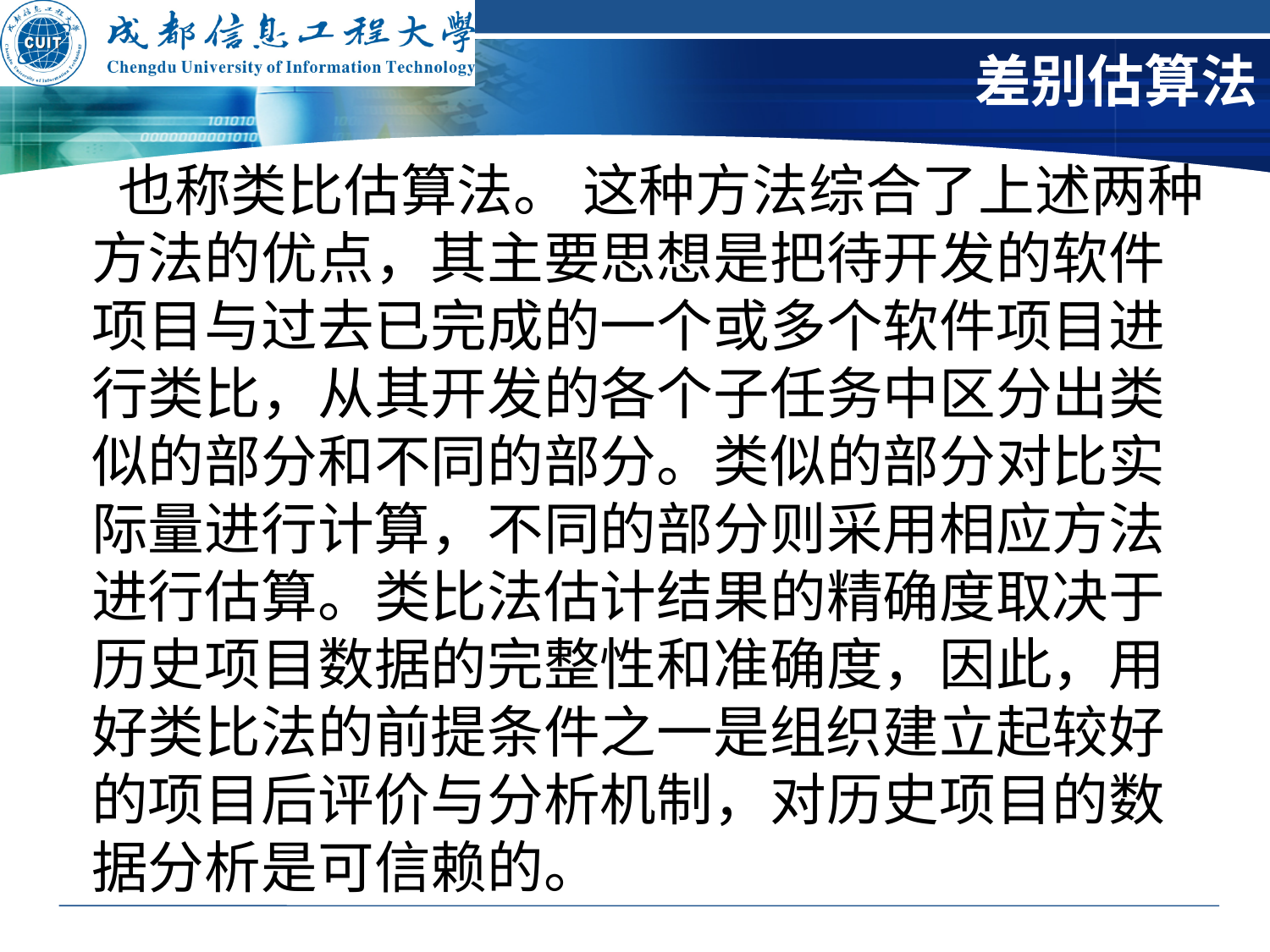

# 差别估算法
 也称类比估算法。 这种方法综合了上述两种方法的优点，其主要思想是把待开发的软件项目与过去已完成的一个或多个软件项目进行类比，从其开发的各个子任务中区分出类似的部分和不同的部分。类似的部分对比实际量进行计算，不同的部分则采用相应方法进行估算。类比法估计结果的精确度取决于历史项目数据的完整性和准确度，因此，用好类比法的前提条件之一是组织建立起较好的项目后评价与分析机制，对历史项目的数据分析是可信赖的。